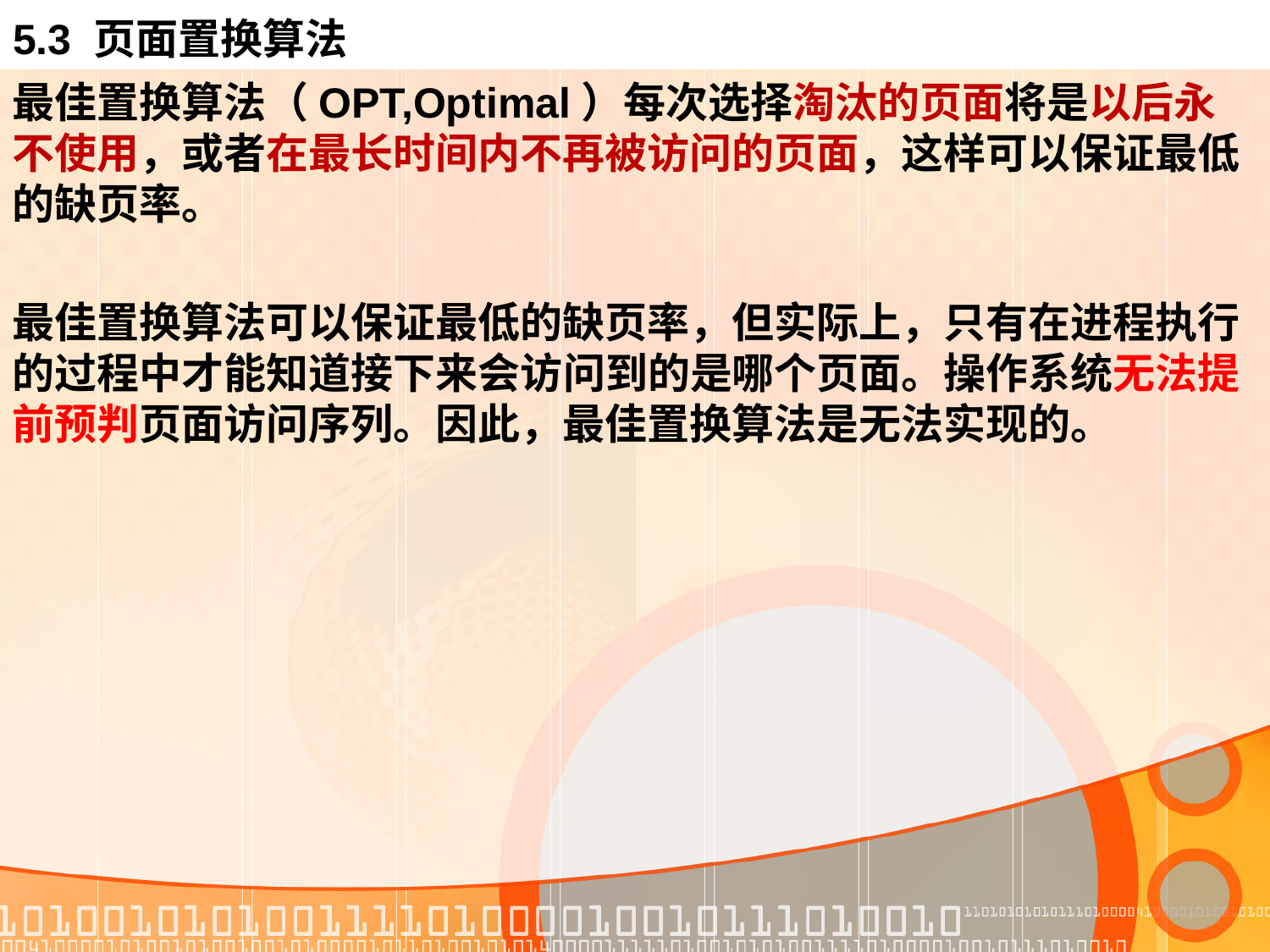

# 5.3 页面置换算法
最佳置换算法（OPT,Optimal）每次选择淘汰的页面将是以后永不使用，或者在最长时间内不再被访问的页面，这样可以保证最低的缺页率。

最佳置换算法可以保证最低的缺页率，但实际上，只有在进程执行的过程中才能知道接下来会访问到的是哪个页面。操作系统无法提前预判页面访问序列。因此，最佳置换算法是无法实现的。